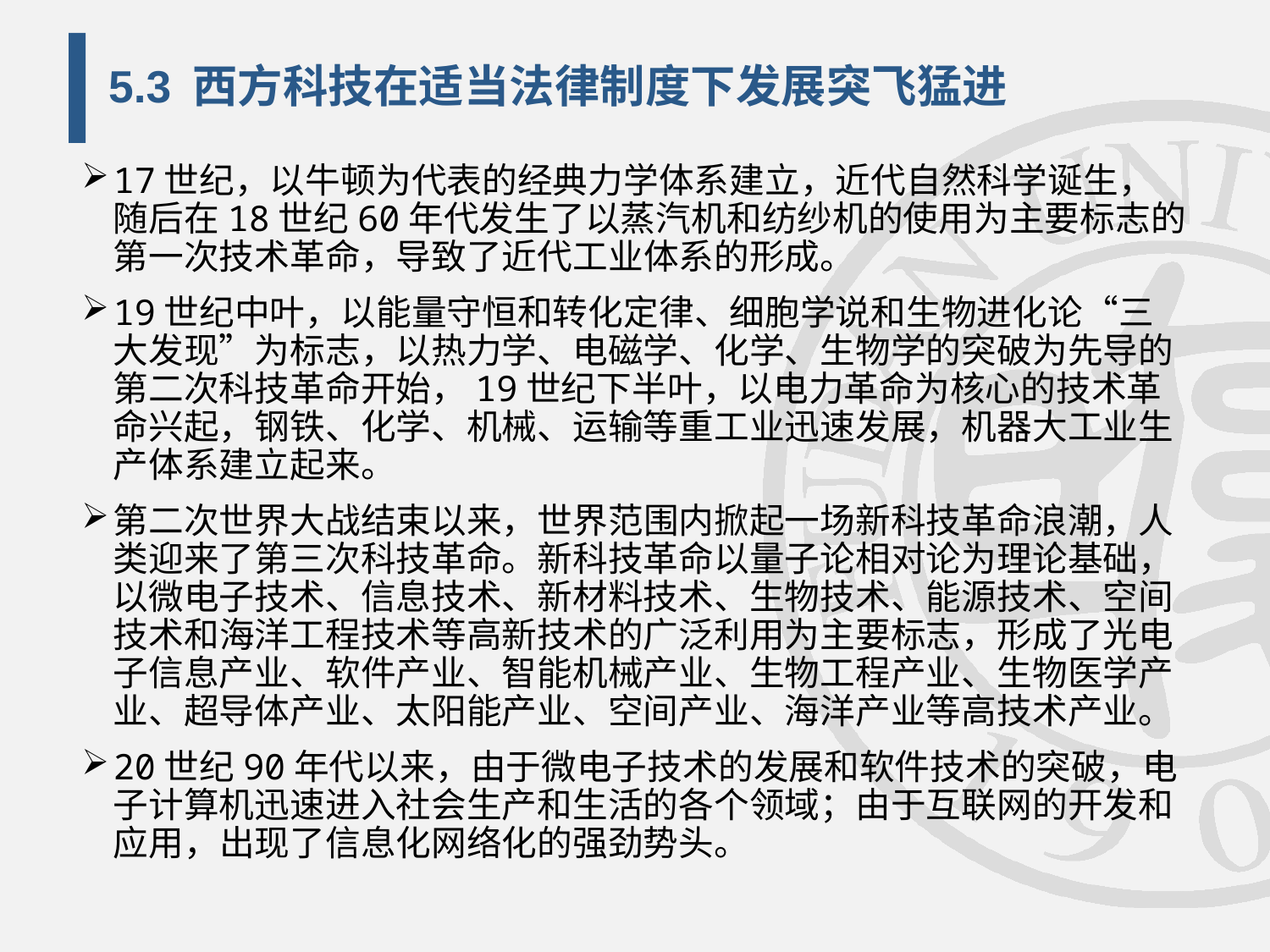

# 5.3 西方科技在适当法律制度下发展突飞猛进
17世纪，以牛顿为代表的经典力学体系建立，近代自然科学诞生，随后在18世纪60年代发生了以蒸汽机和纺纱机的使用为主要标志的第一次技术革命，导致了近代工业体系的形成。
19世纪中叶，以能量守恒和转化定律、细胞学说和生物进化论“三大发现”为标志，以热力学、电磁学、化学、生物学的突破为先导的第二次科技革命开始，19世纪下半叶，以电力革命为核心的技术革命兴起，钢铁、化学、机械、运输等重工业迅速发展，机器大工业生产体系建立起来。
第二次世界大战结束以来，世界范围内掀起一场新科技革命浪潮，人类迎来了第三次科技革命。新科技革命以量子论相对论为理论基础，以微电子技术、信息技术、新材料技术、生物技术、能源技术、空间技术和海洋工程技术等高新技术的广泛利用为主要标志，形成了光电子信息产业、软件产业、智能机械产业、生物工程产业、生物医学产业、超导体产业、太阳能产业、空间产业、海洋产业等高技术产业。
20世纪90年代以来，由于微电子技术的发展和软件技术的突破，电子计算机迅速进入社会生产和生活的各个领域；由于互联网的开发和应用，出现了信息化网络化的强劲势头。